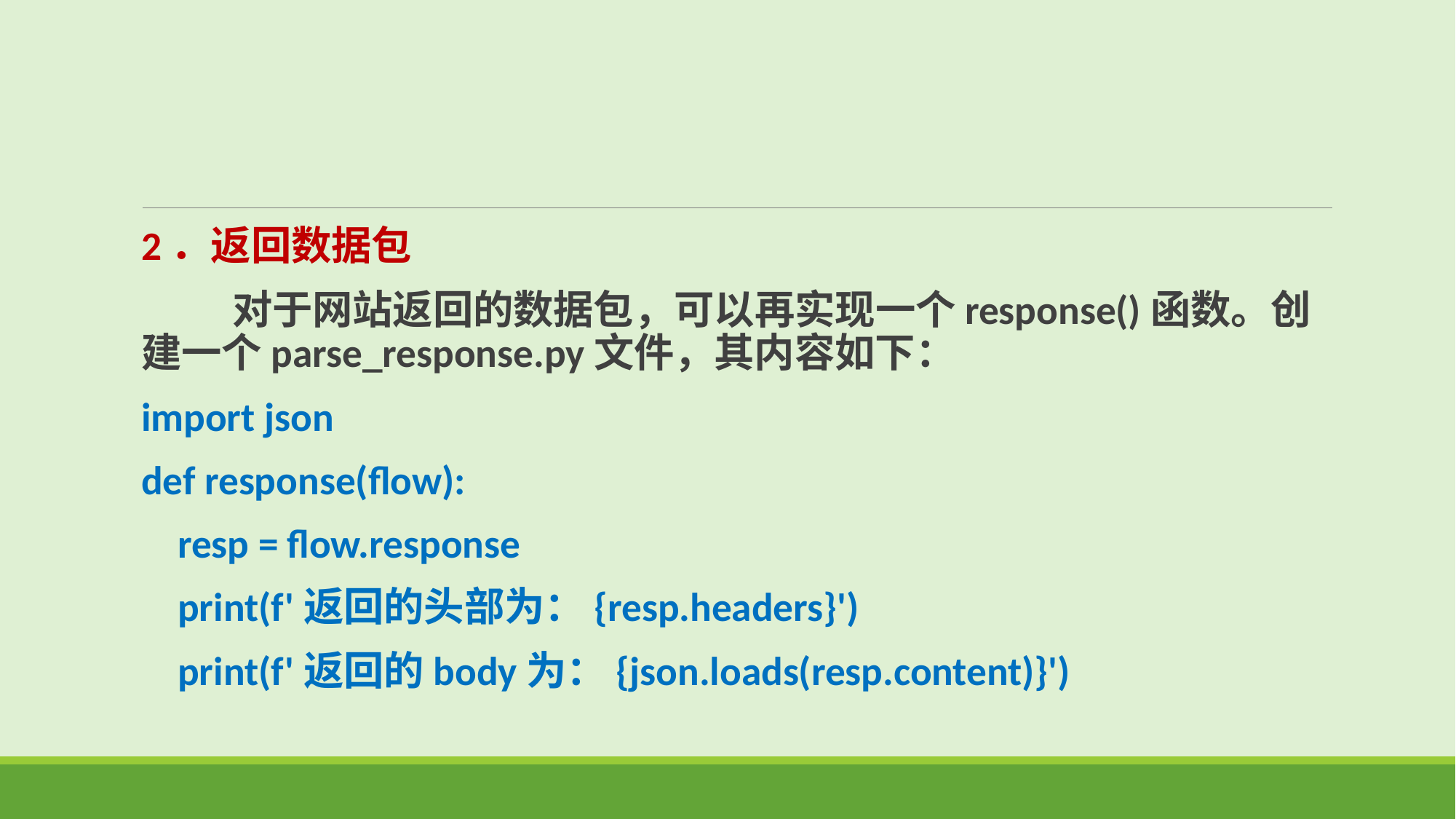

2．返回数据包
         对于网站返回的数据包，可以再实现一个response()函数。创建一个parse_response.py文件，其内容如下：
import json
def response(flow):
    resp = flow.response
    print(f'返回的头部为：{resp.headers}')
    print(f'返回的body为：{json.loads(resp.content)}')